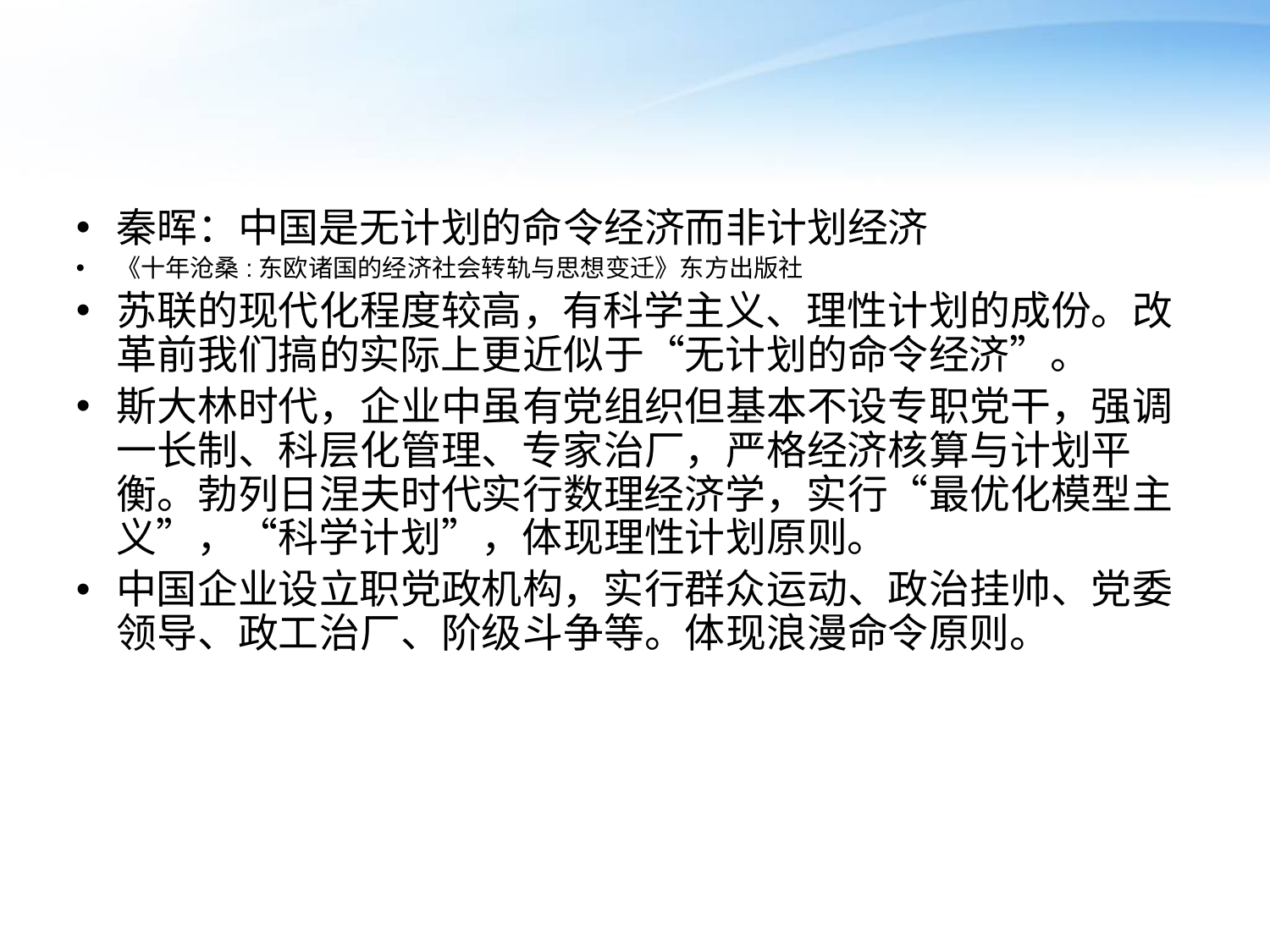

#
秦晖：中国是无计划的命令经济而非计划经济
《十年沧桑:东欧诸国的经济社会转轨与思想变迁》东方出版社
苏联的现代化程度较高，有科学主义、理性计划的成份。改革前我们搞的实际上更近似于“无计划的命令经济”。
斯大林时代，企业中虽有党组织但基本不设专职党干，强调一长制、科层化管理、专家治厂，严格经济核算与计划平衡。勃列日涅夫时代实行数理经济学，实行“最优化模型主义”，“科学计划”，体现理性计划原则。
中国企业设立职党政机构，实行群众运动、政治挂帅、党委领导、政工治厂、阶级斗争等。体现浪漫命令原则。